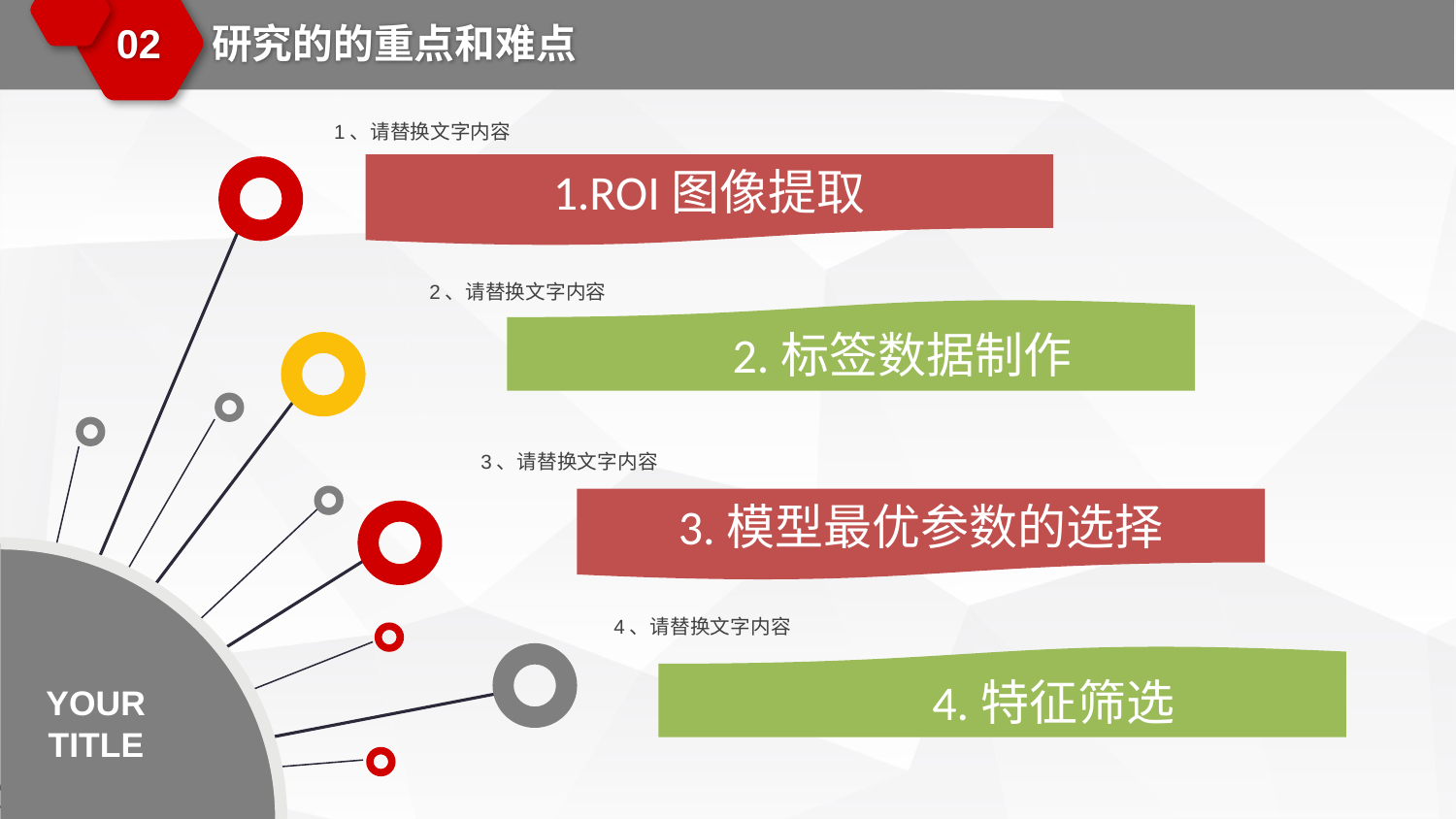

研究的的重点和难点
02
1、请替换文字内容
1.ROI图像提取

2、请替换文字内容

2.标签数据制作

3、请替换文字内容

3.模型最优参数的选择

YOUR TITLE
4、请替换文字内容

4.特征筛选